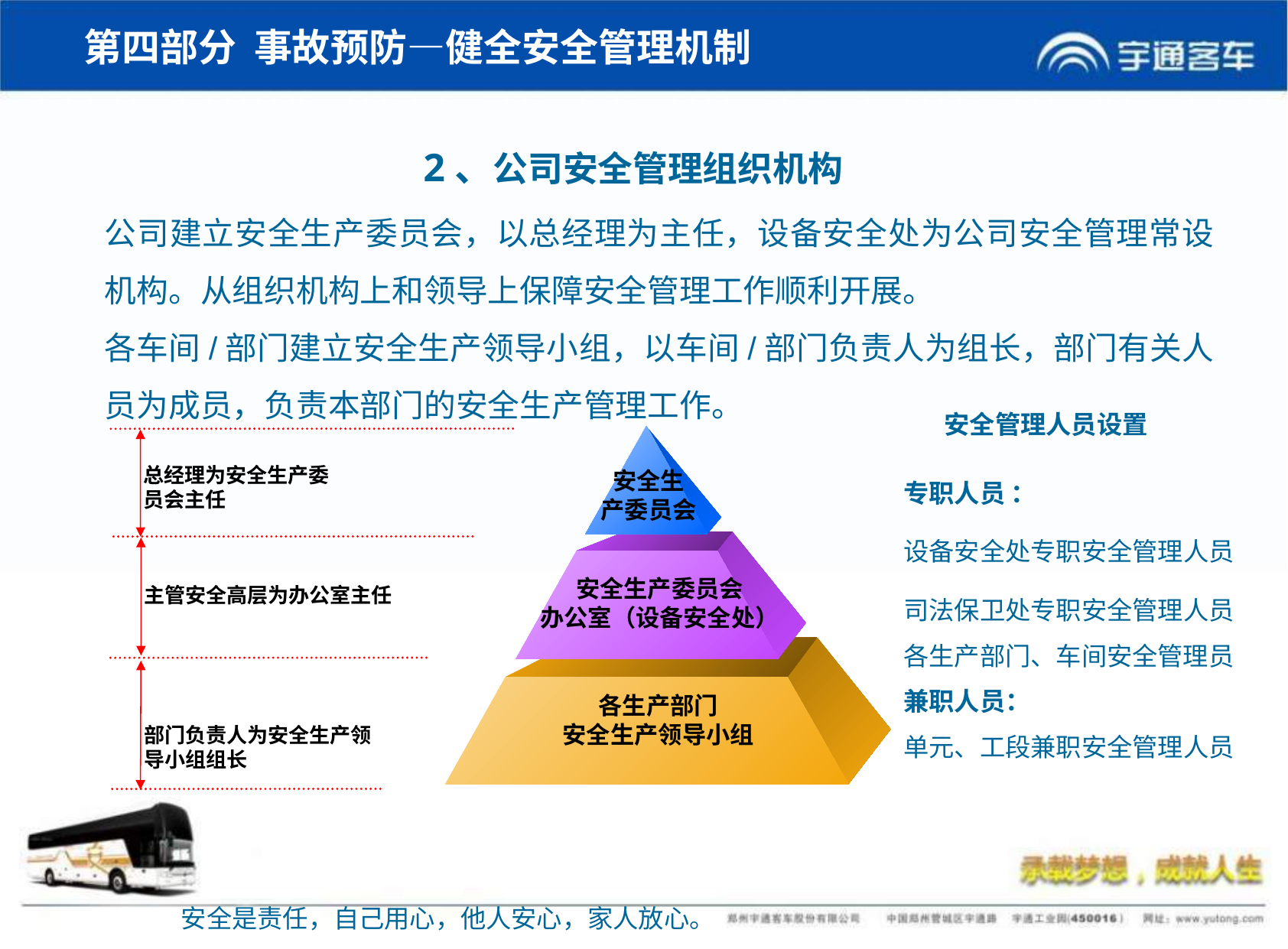

第四部分  事故预防—健全安全管理机制
2、公司安全管理组织机构
公司建立安全生产委员会，以总经理为主任，设备安全处为公司安全管理常设机构。从组织机构上和领导上保障安全管理工作顺利开展。
各车间/部门建立安全生产领导小组，以车间/部门负责人为组长，部门有关人员为成员，负责本部门的安全生产管理工作。
安全管理人员设置

总经理为安全生产委员会主任
专职人员 ：
设备安全处专职安全管理人员
司法保卫处专职安全管理人员
各生产部门、车间安全管理员
兼职人员：
单元、工段兼职安全管理人员
安全生
产委员会

安全生产委员会
办公室（设备安全处）
主管安全高层为办公室主任

各生产部门
安全生产领导小组
部门负责人为安全生产领导小组组长